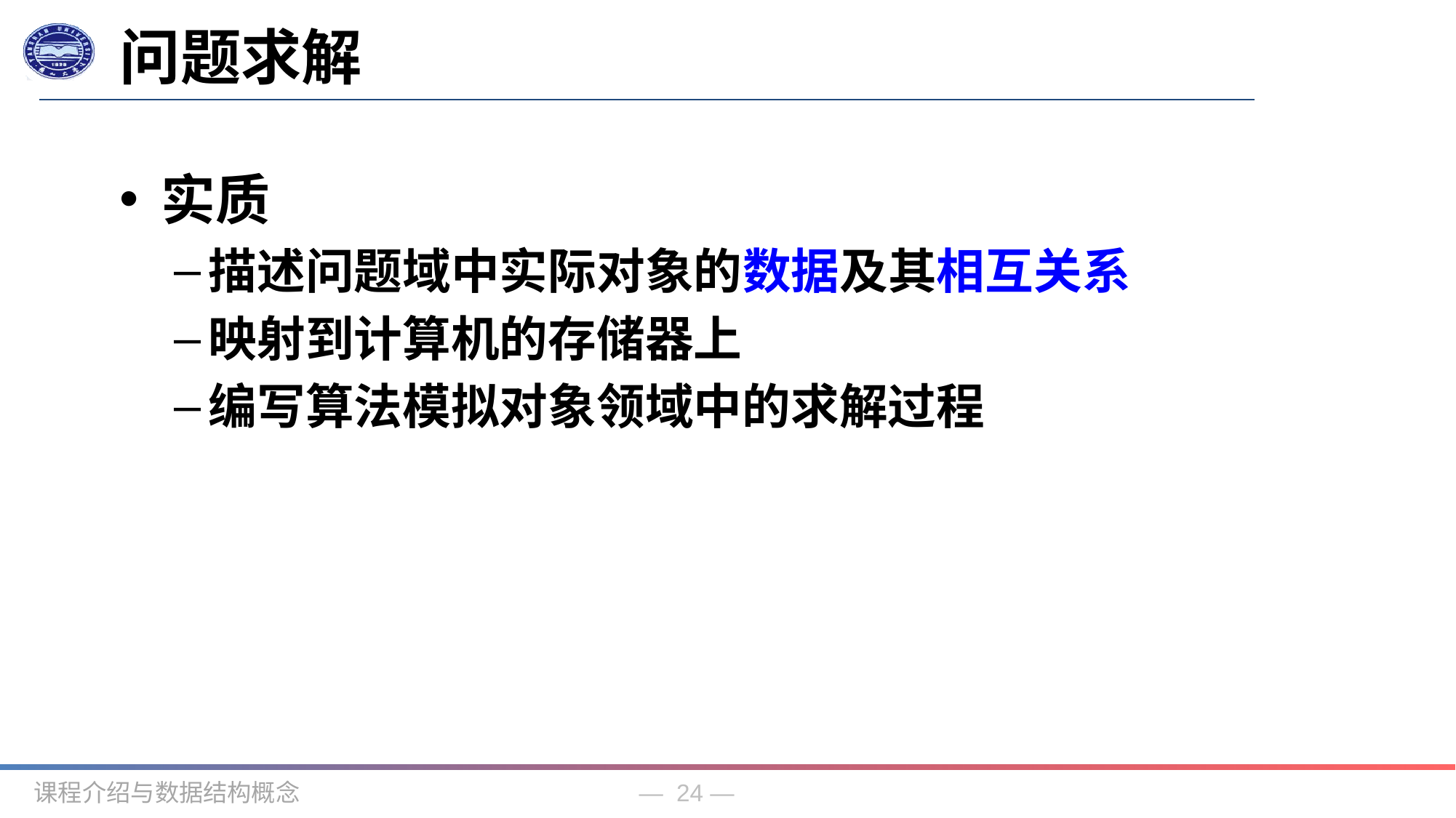

问题求解
实质
描述问题域中实际对象的数据及其相互关系
映射到计算机的存储器上
编写算法模拟对象领域中的求解过程